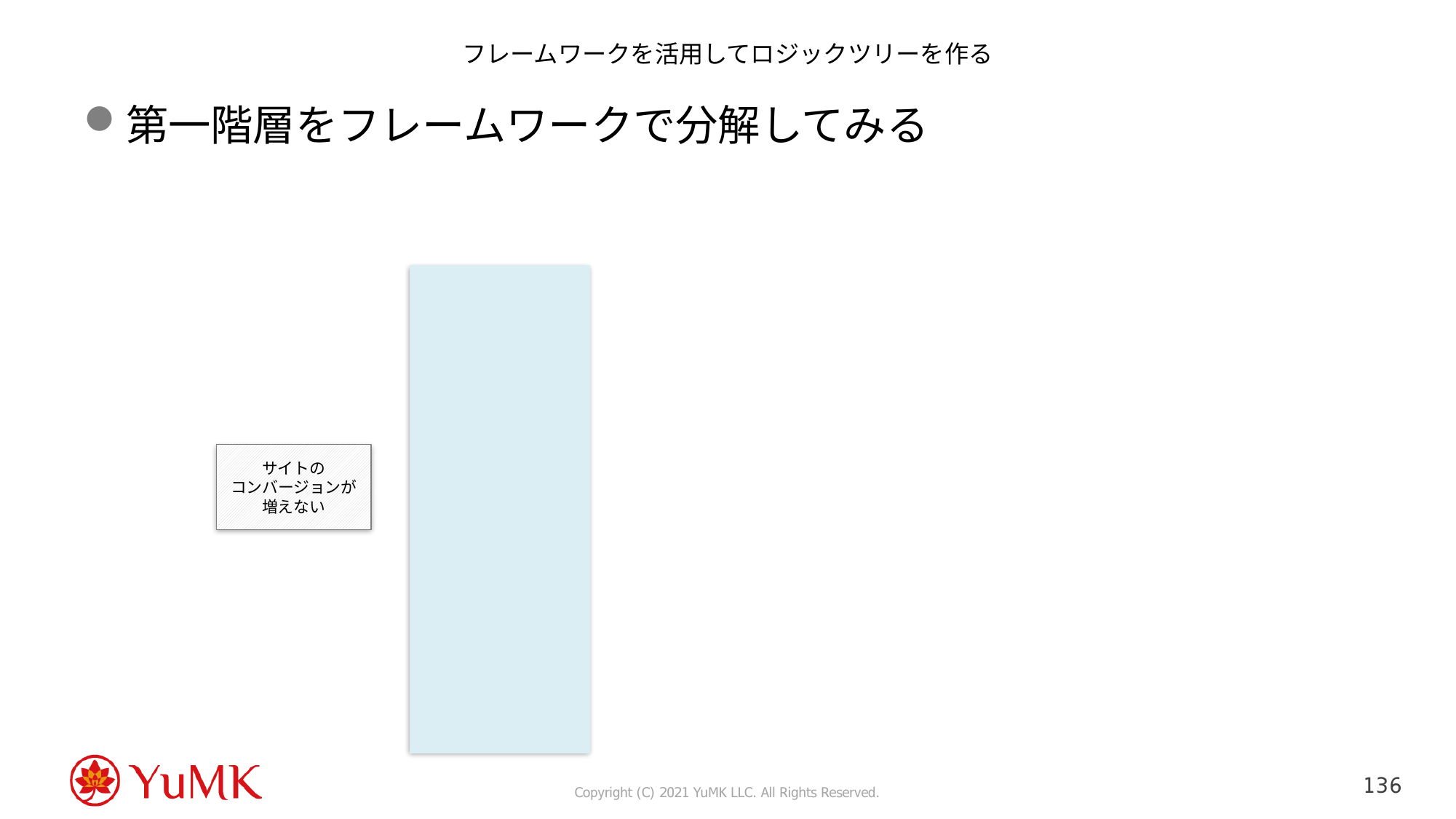

# フレームワークを活用してロジックツリーを作る
第一階層をフレームワークで分解してみる

サイトの
コンバージョンが増えない
136